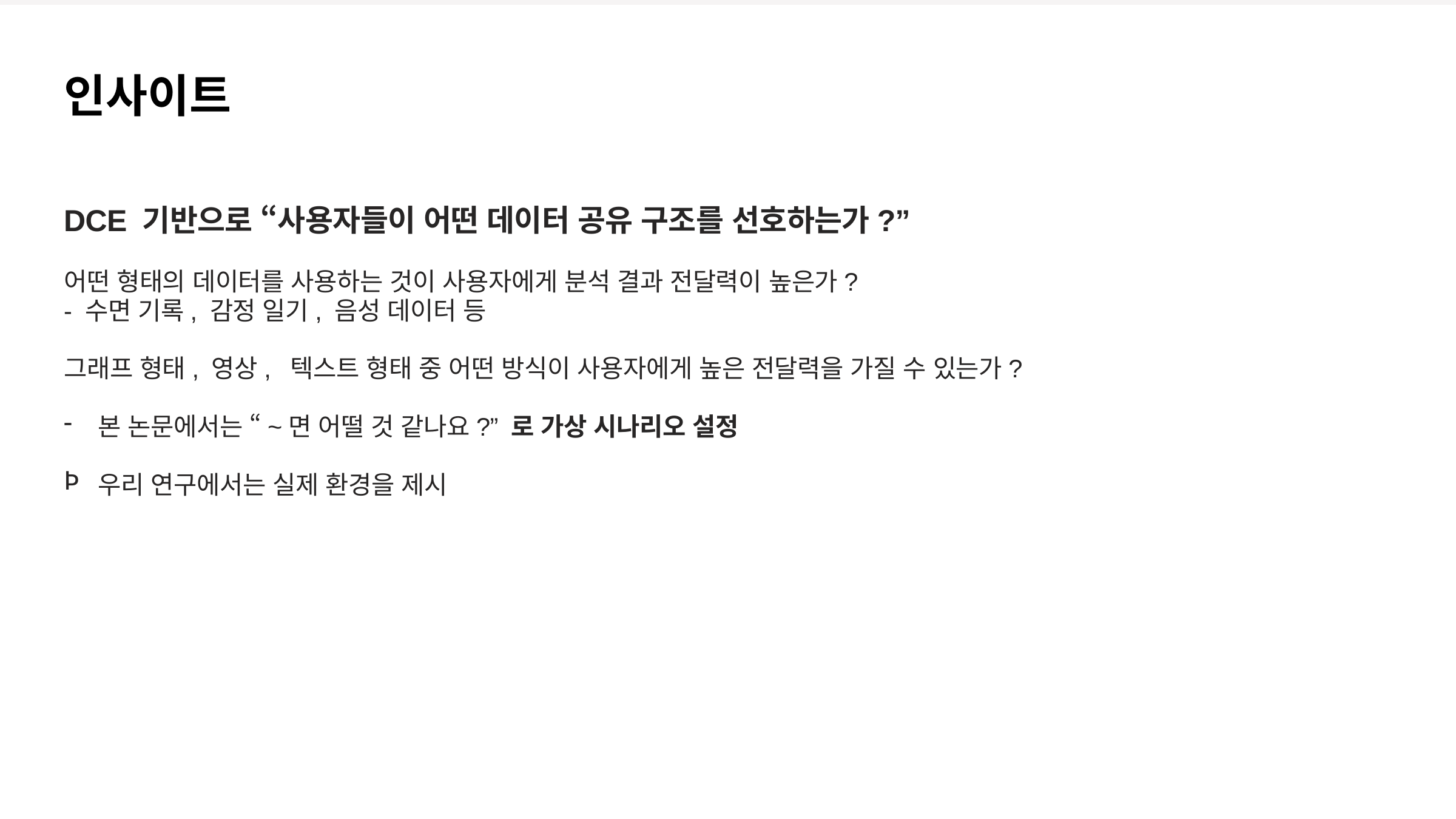

인사이트
DCE 기반으로 “사용자들이 어떤 데이터 공유 구조를 선호하는가?”
어떤 형태의 데이터를 사용하는 것이 사용자에게 분석 결과 전달력이 높은가?
- 수면 기록, 감정 일기, 음성 데이터 등
그래프 형태, 영상,  텍스트 형태 중 어떤 방식이 사용자에게 높은 전달력을 가질 수 있는가?

본 논문에서는 “~면 어떨 것 같나요?” 로 가상 시나리오 설정

우리 연구에서는 실제 환경을 제시